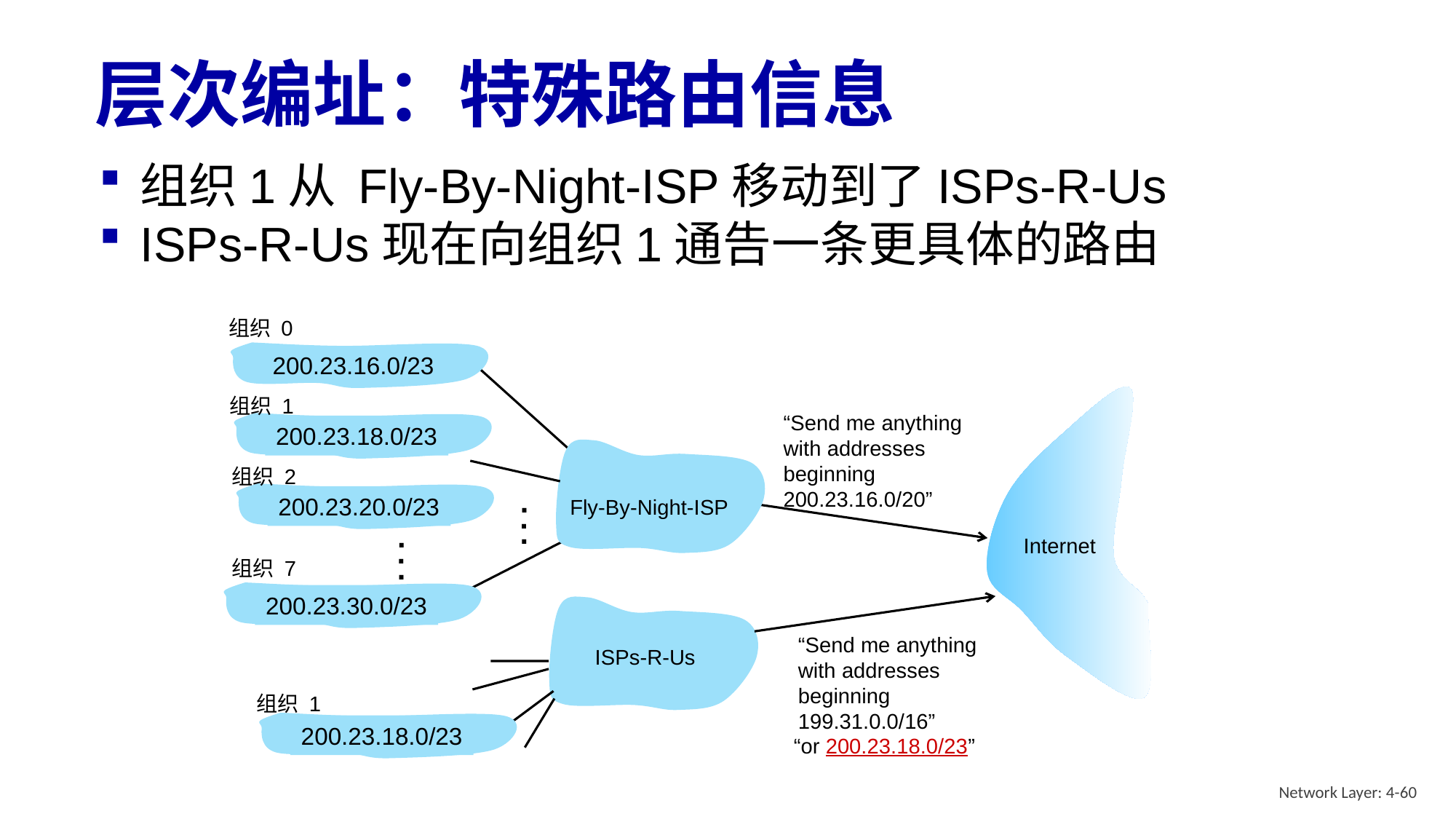

# 层次编址：特殊路由信息
组织1从 Fly-By-Night-ISP移动到了ISPs-R-Us
ISPs-R-Us现在向组织1通告一条更具体的路由
组织 0

200.23.16.0/23

组织 1

200.23.18.0/23

“Send me anything
with addresses
beginning
200.23.16.0/20”

组织 2
.
.
.

200.23.20.0/23
Fly-By-Night-ISP

.
.
.
Internet

组织 7

200.23.30.0/23

“Send me anything
with addresses
beginning
199.31.0.0/16”
ISPs-R-Us

组织 1

200.23.18.0/23

“or 200.23.18.0/23”
Network Layer: 4-60